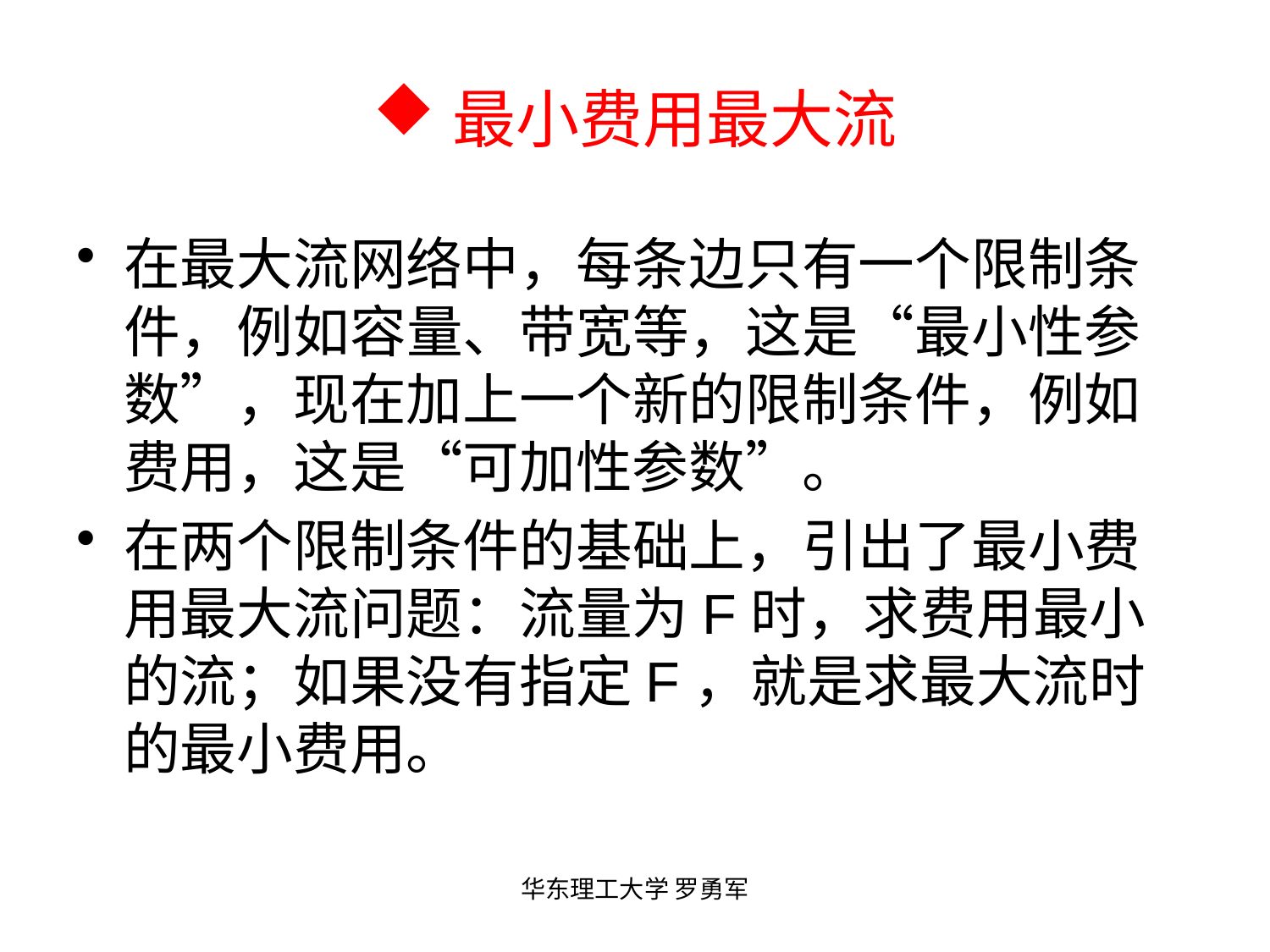

# 最小费用最大流
在最大流网络中，每条边只有一个限制条件，例如容量、带宽等，这是“最小性参数”，现在加上一个新的限制条件，例如费用，这是“可加性参数”。
在两个限制条件的基础上，引出了最小费用最大流问题：流量为F时，求费用最小的流；如果没有指定F，就是求最大流时的最小费用。

华东理工大学 罗勇军